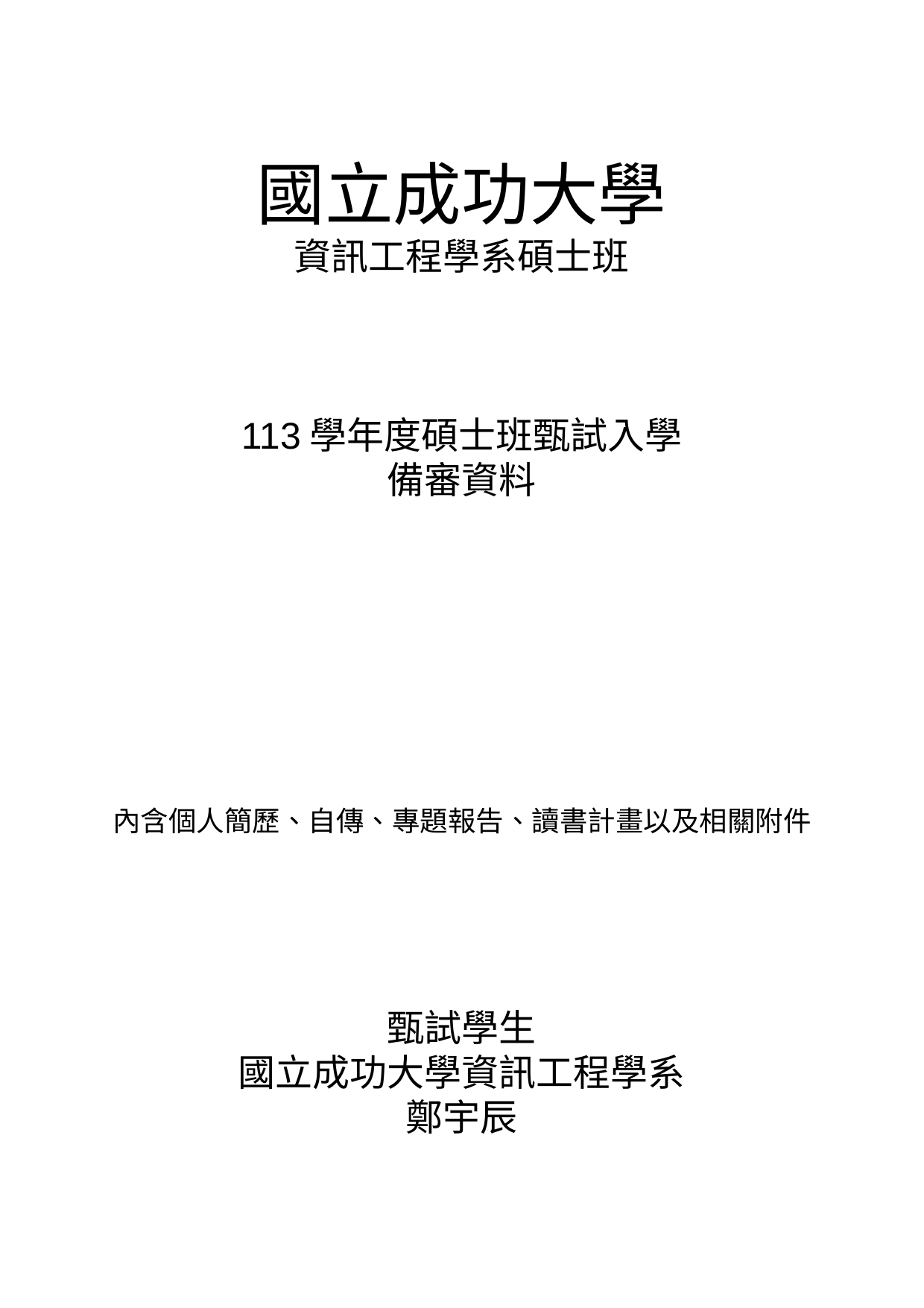

國立成功大學
資訊工程學系碩士班

113學年度碩士班甄試入學
備審資料

內含個人簡歷、自傳、專題報告、讀書計畫以及相關附件

甄試學生
國立成功大學資訊工程學系
鄭宇辰